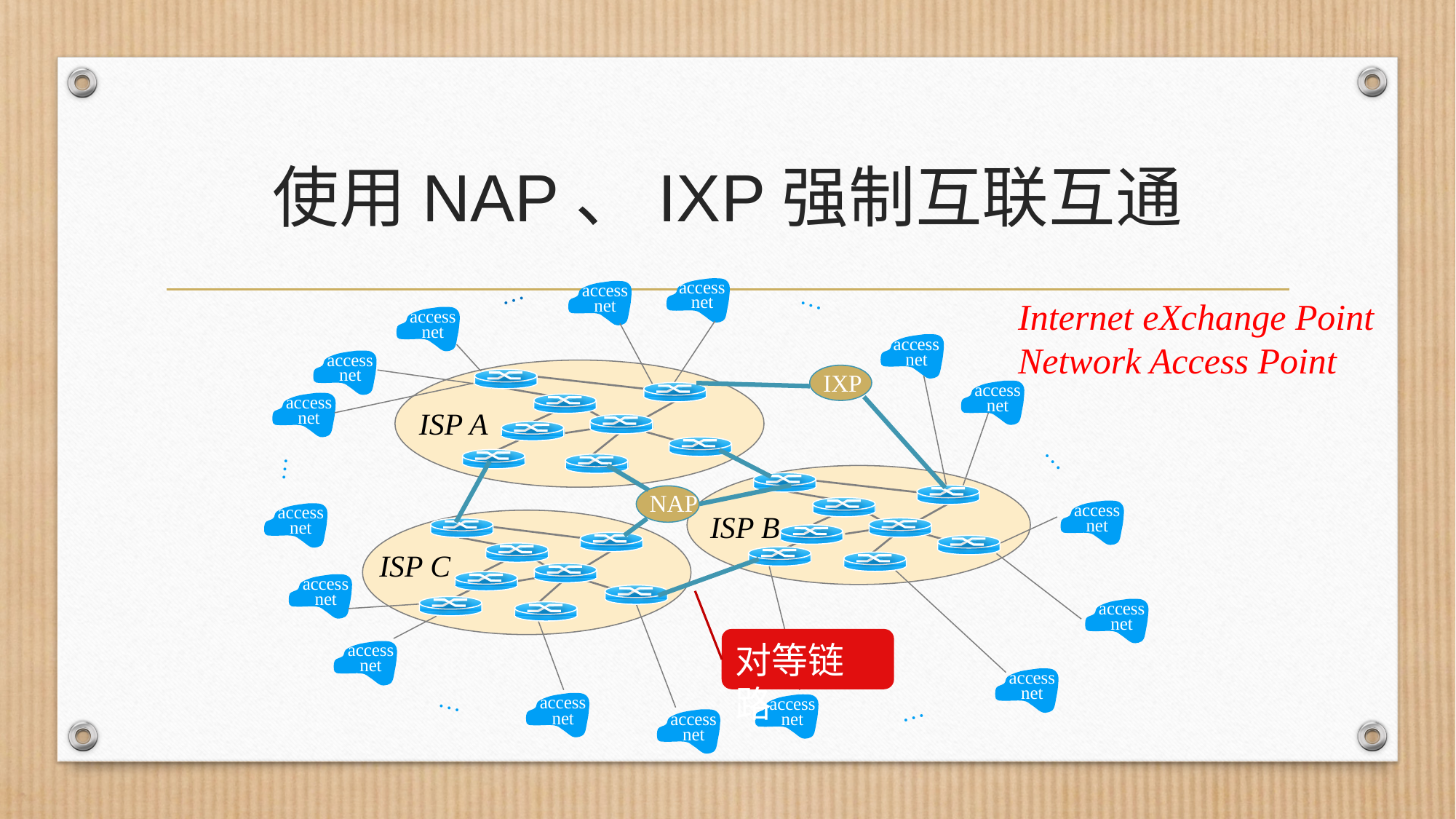

# 使用NAP、IXP强制互联互通
…
access
net

…
access
net

access
net

access
net

access
net

access
net

access
net

…
…
access
net

access
net

access
net

access
net

access
net

access
net

access
net

access
net

…
…
access
net

Internet eXchange Point
Network Access Point

ISP A

ISP B

ISP C

IXP

NAP

对等链路